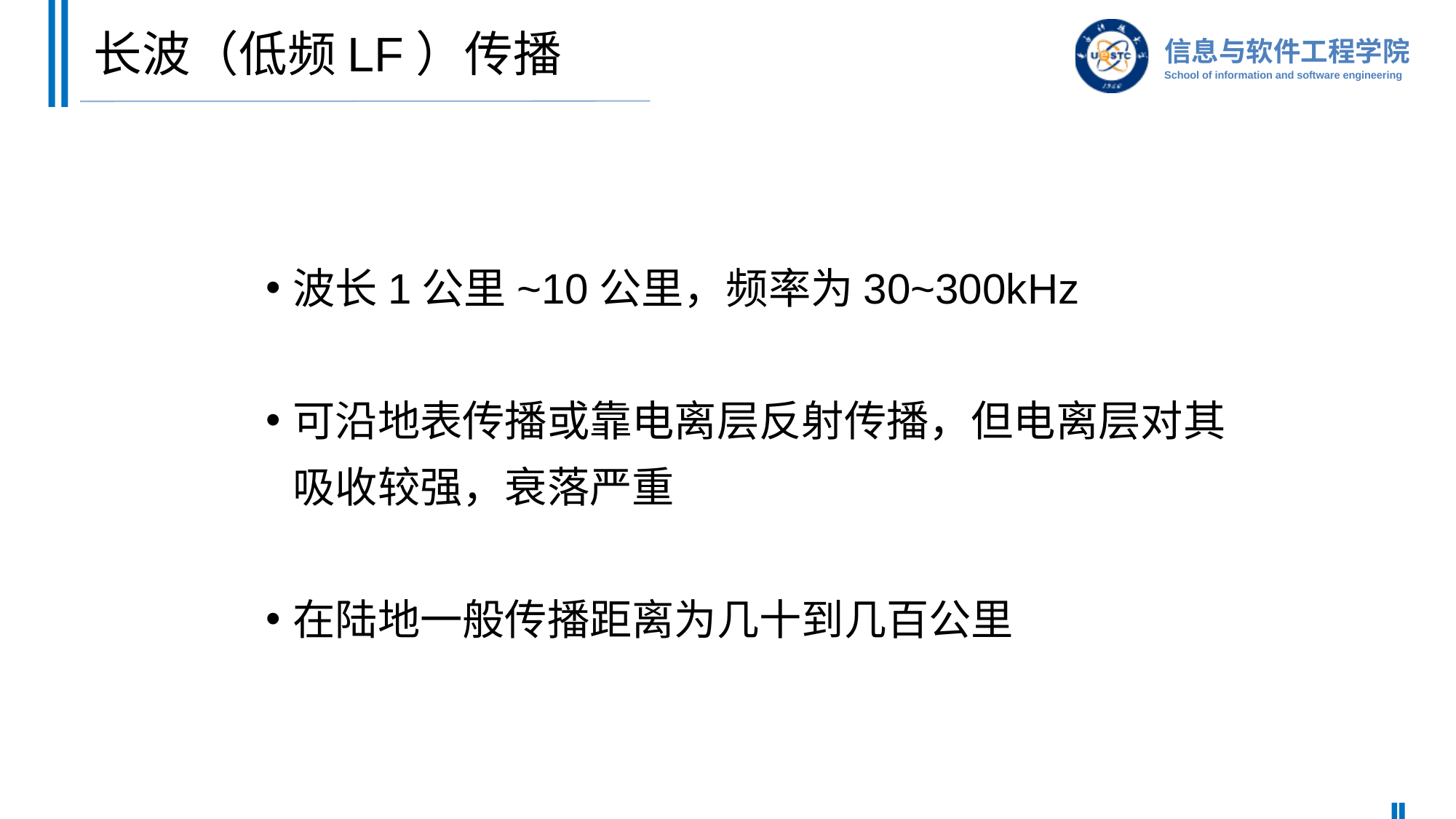

# 长波（低频LF）传播
波长1公里~10公里，频率为30~300kHz

可沿地表传播或靠电离层反射传播，但电离层对其吸收较强，衰落严重

在陆地一般传播距离为几十到几百公里